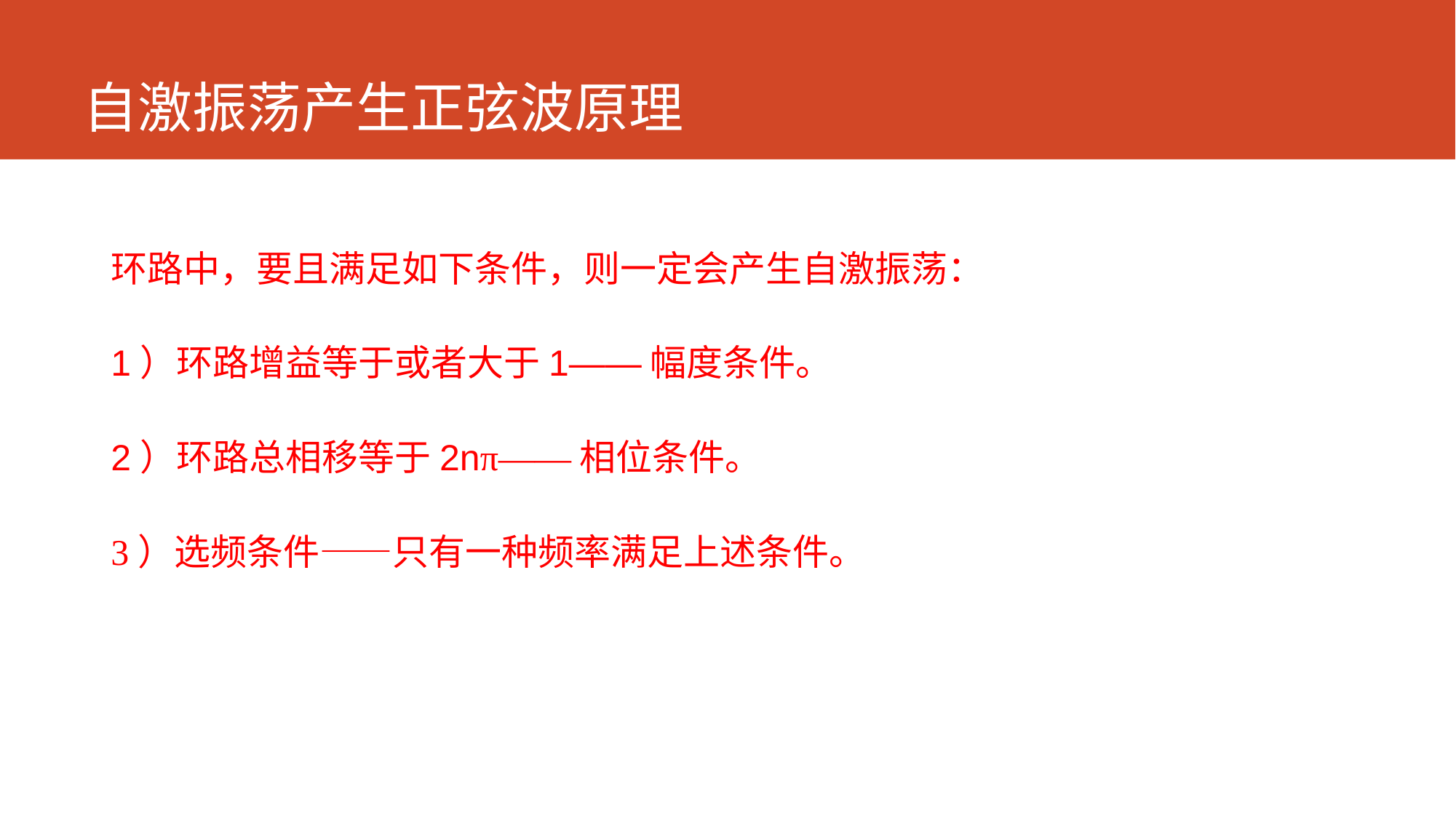

# 自激振荡产生正弦波原理
环路中，要且满足如下条件，则一定会产生自激振荡：
1）环路增益等于或者大于1——幅度条件。
2）环路总相移等于2nπ——相位条件。
3）选频条件——只有一种频率满足上述条件。